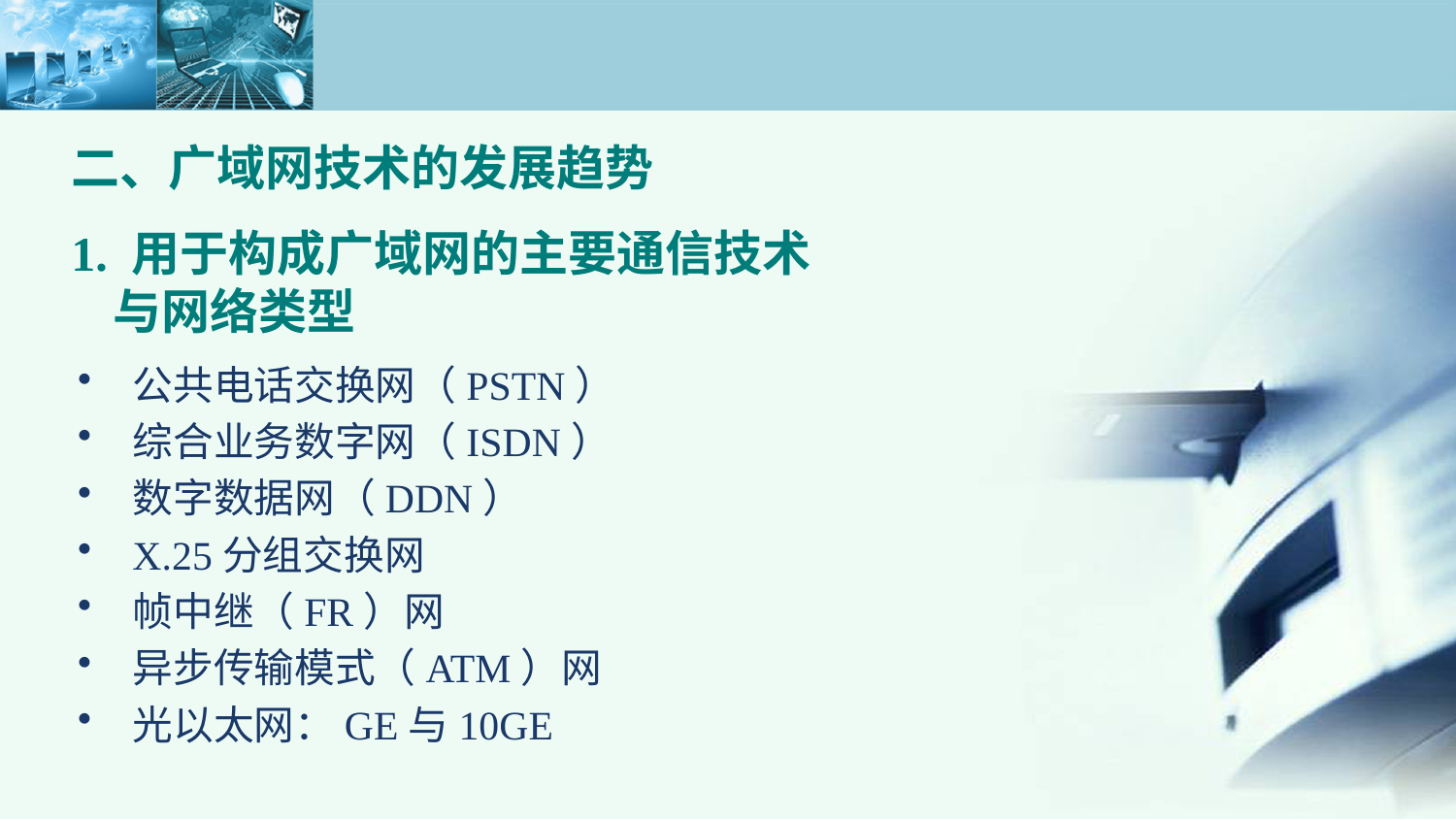

二、广域网技术的发展趋势
1. 用于构成广域网的主要通信技术与网络类型
公共电话交换网（PSTN）
综合业务数字网（ISDN）
数字数据网（DDN）
X.25分组交换网
帧中继（FR）网
异步传输模式（ATM）网
光以太网：GE与10GE